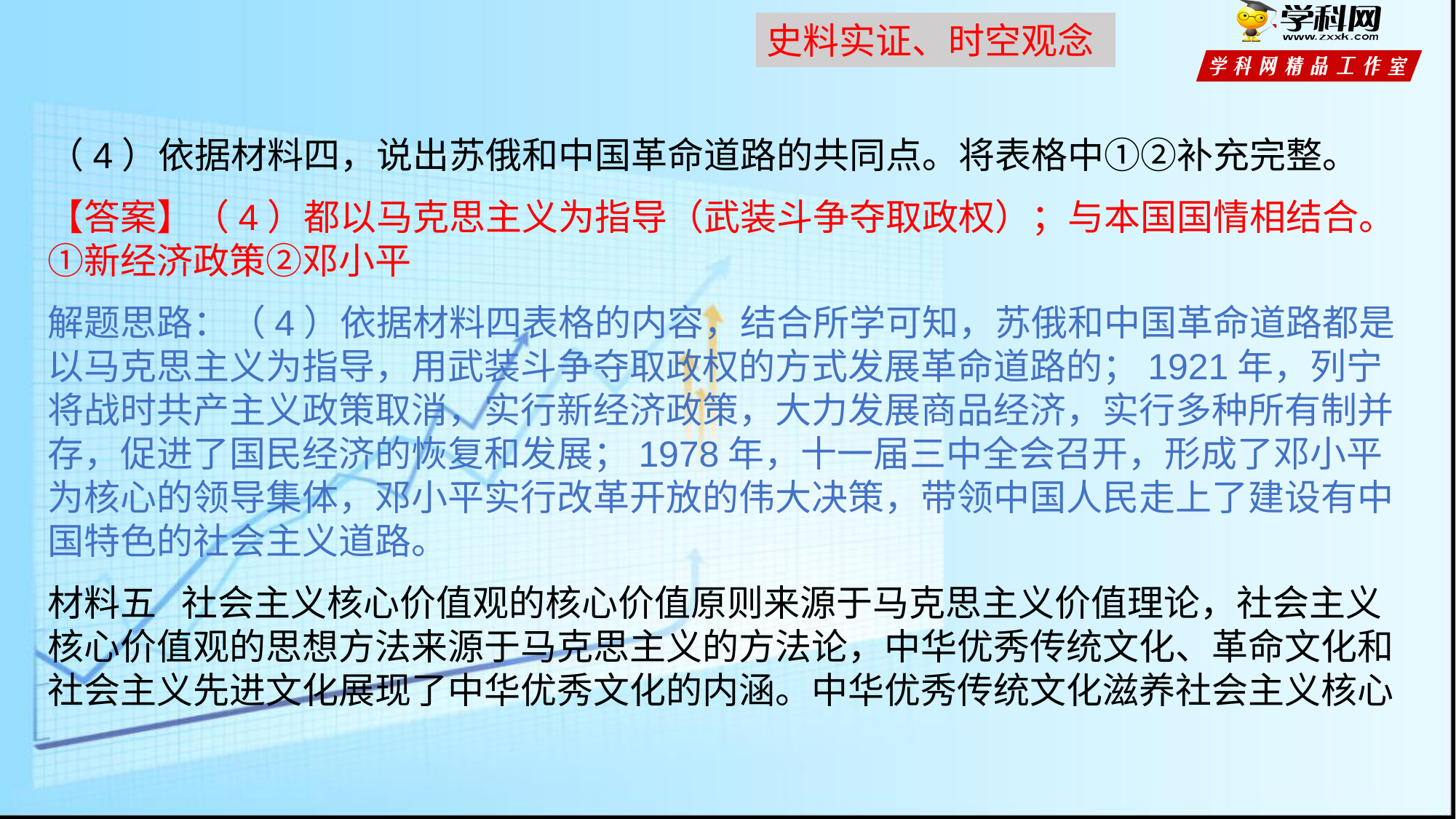

史料实证、时空观念
（4）依据材料四，说出苏俄和中国革命道路的共同点。将表格中①②补充完整。
【答案】（4）都以马克思主义为指导（武装斗争夺取政权）；与本国国情相结合。①新经济政策②邓小平
解题思路：（4）依据材料四表格的内容，结合所学可知，苏俄和中国革命道路都是以马克思主义为指导，用武装斗争夺取政权的方式发展革命道路的；1921年，列宁将战时共产主义政策取消，实行新经济政策，大力发展商品经济，实行多种所有制并存，促进了国民经济的恢复和发展；1978年，十一届三中全会召开，形成了邓小平为核心的领导集体，邓小平实行改革开放的伟大决策，带领中国人民走上了建设有中国特色的社会主义道路。
材料五   社会主义核心价值观的核心价值原则来源于马克思主义价值理论，社会主义核心价值观的思想方法来源于马克思主义的方法论，中华优秀传统文化、革命文化和社会主义先进文化展现了中华优秀文化的内涵。中华优秀传统文化滋养社会主义核心